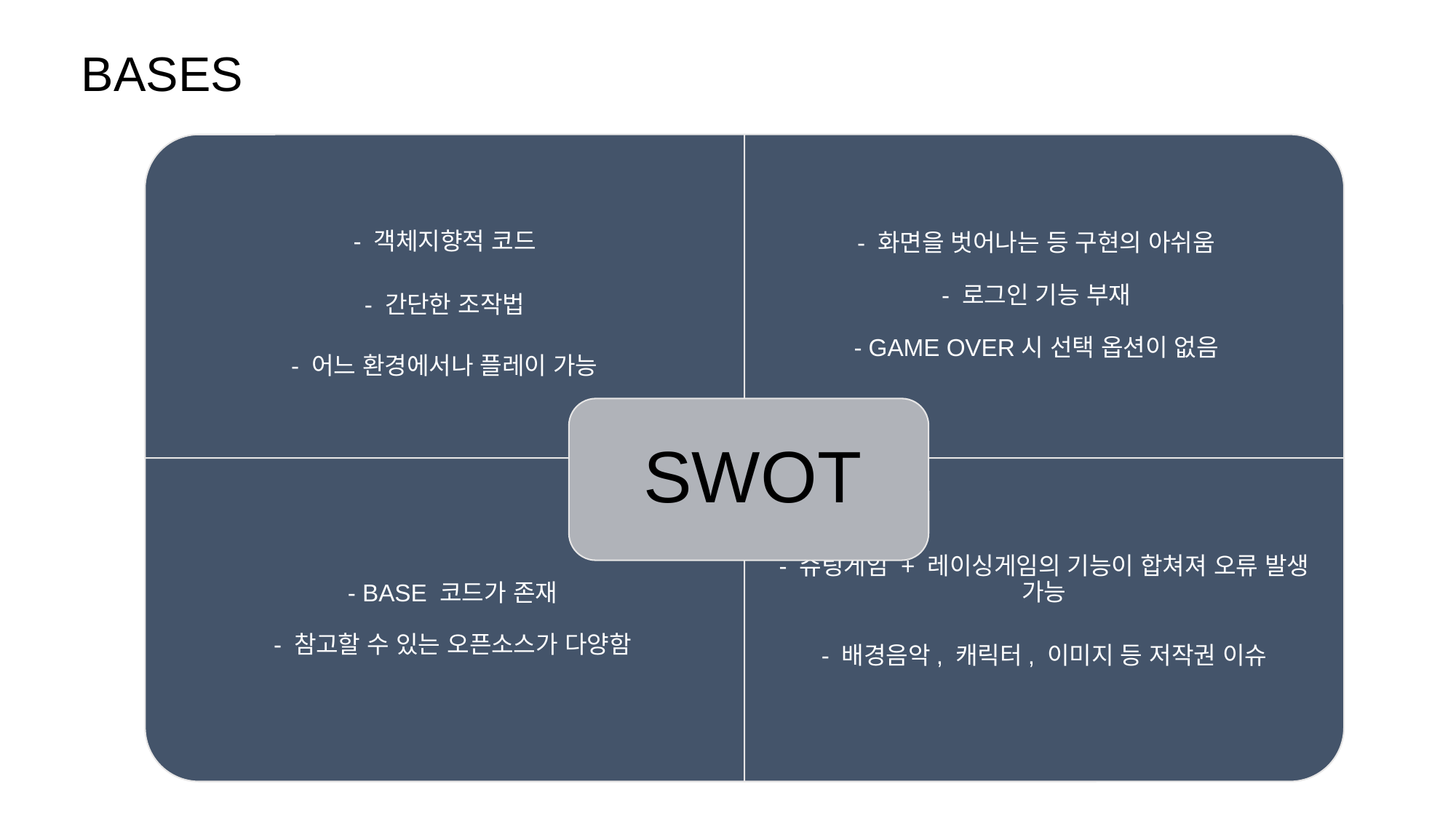

BASES
- 객체지향적 코드
- 간단한 조작법
- 어느 환경에서나 플레이 가능
- 화면을 벗어나는 등 구현의 아쉬움
- 로그인 기능 부재
- GAME OVER시 선택 옵션이 없음
- BASE 코드가 존재
- 참고할 수 있는 오픈소스가 다양함
- 슈팅게임 + 레이싱게임의 기능이 합쳐져 오류 발생 가능
- 배경음악, 캐릭터, 이미지 등 저작권 이슈
SWOT